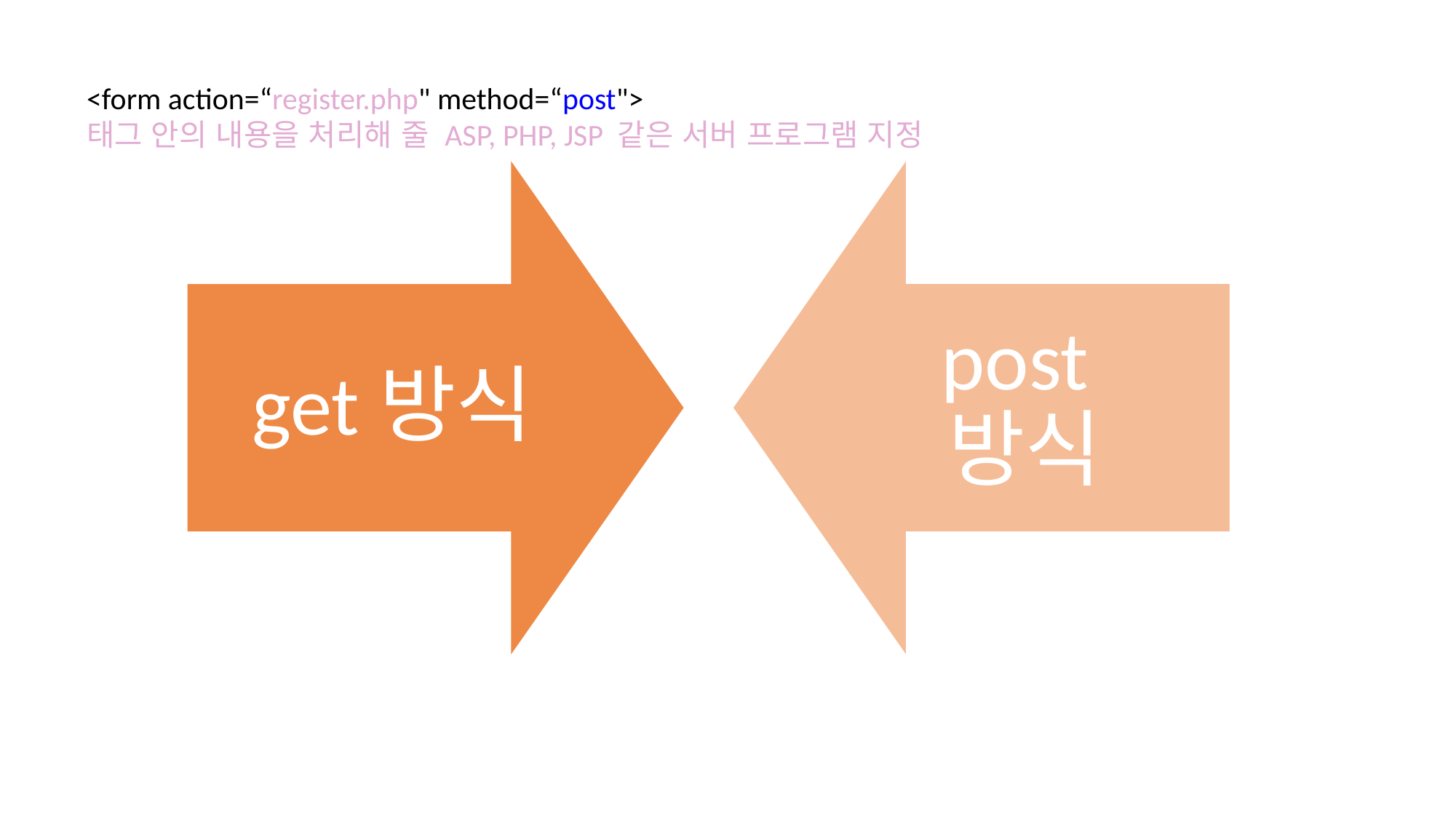

<form action=“register.php" method=“post">
태그 안의 내용을 처리해 줄 ASP, PHP, JSP 같은 서버 프로그램 지정
get방식
post방식